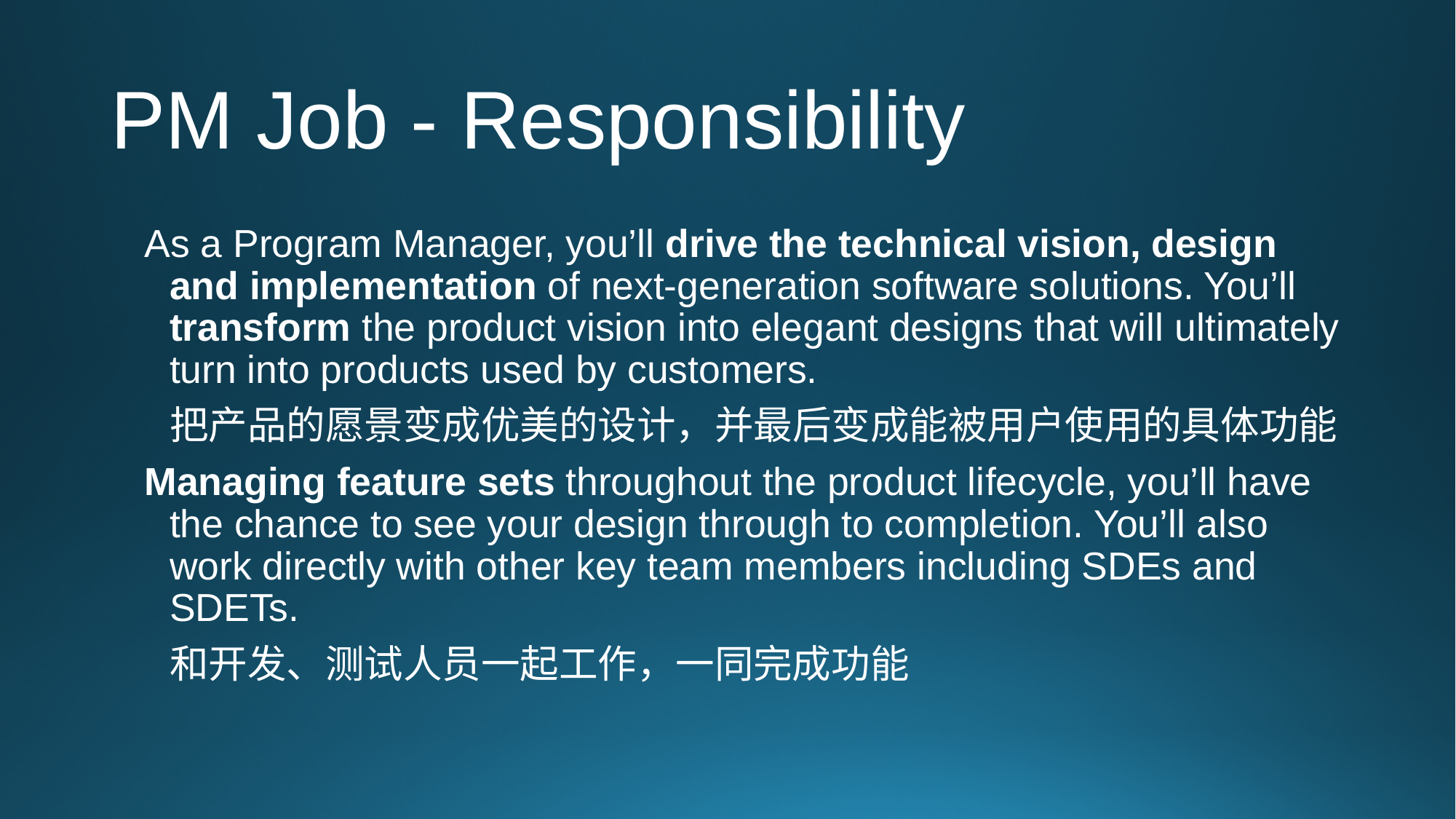

# PM Job - Responsibility
As a Program Manager, you’ll drive the technical vision, design and implementation of next-generation software solutions. You’ll transform the product vision into elegant designs that will ultimately turn into products used by customers.
	把产品的愿景变成优美的设计，并最后变成能被用户使用的具体功能
Managing feature sets throughout the product lifecycle, you’ll have the chance to see your design through to completion. You’ll also work directly with other key team members including SDEs and SDETs.
	和开发、测试人员一起工作，一同完成功能